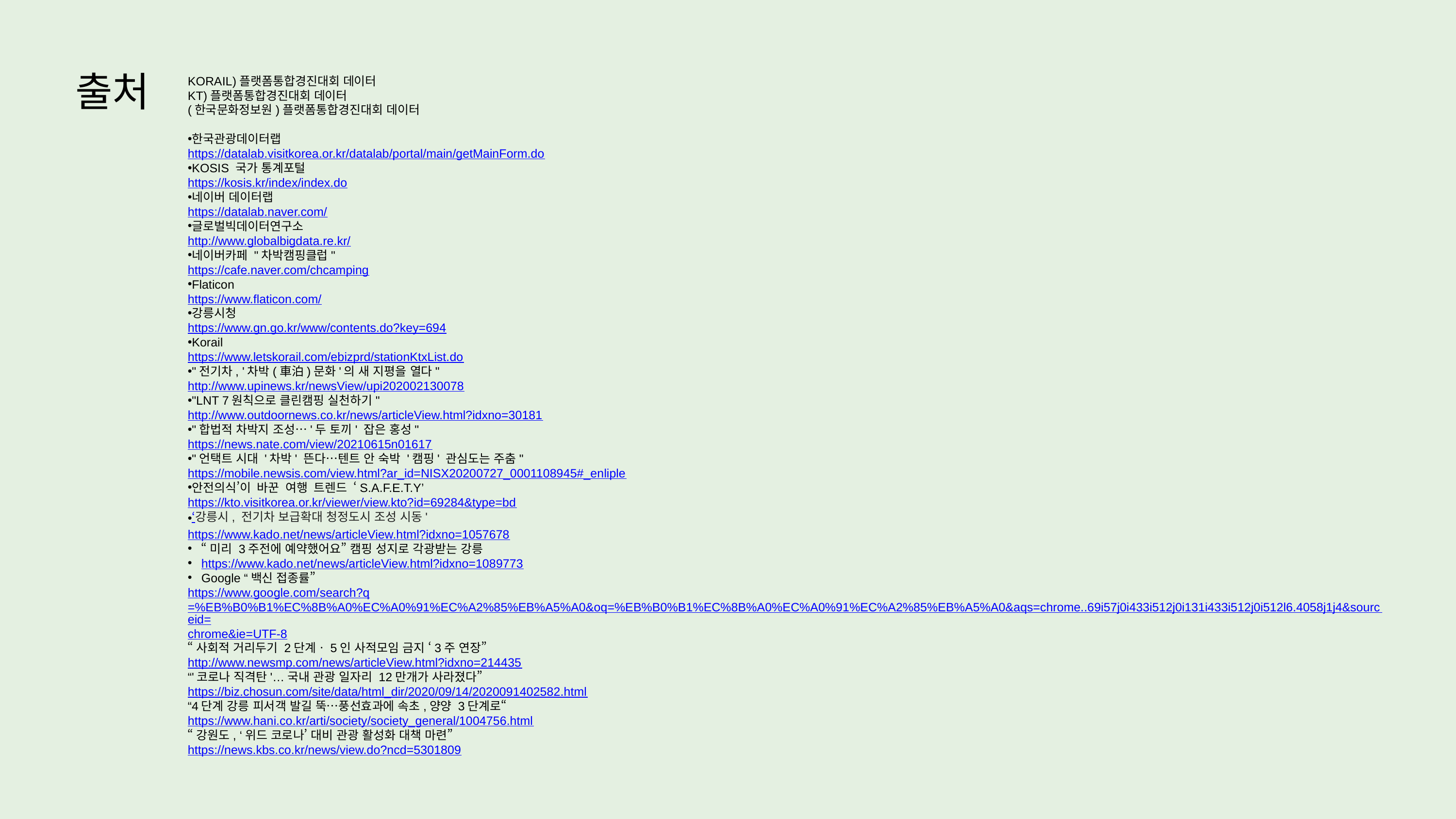

출처
KORAIL)플랫폼통합경진대회 데이터
KT)플랫폼통합경진대회 데이터
(한국문화정보원)플랫폼통합경진대회 데이터

한국관광데이터랩
https://datalab.visitkorea.or.kr/datalab/portal/main/getMainForm.do
KOSIS 국가 통계포털
https://kosis.kr/index/index.do
네이버 데이터랩
https://datalab.naver.com/
글로벌빅데이터연구소
http://www.globalbigdata.re.kr/
네이버카페 "차박캠핑클럽"
https://cafe.naver.com/chcamping
Flaticon
https://www.flaticon.com/
강릉시청
https://www.gn.go.kr/www/contents.do?key=694
Korail
https://www.letskorail.com/ebizprd/stationKtxList.do
"전기차, '차박(車泊)문화'의 새 지평을 열다"
http://www.upinews.kr/newsView/upi202002130078
"LNT 7원칙으로 클린캠핑 실천하기"
http://www.outdoornews.co.kr/news/articleView.html?idxno=30181
"합법적 차박지 조성…'두 토끼' 잡은 홍성"
https://news.nate.com/view/20210615n01617
"언택트 시대 '차박' 뜬다…텐트 안 숙박 '캠핑' 관심도는 주춤"
https://mobile.newsis.com/view.html?ar_id=NISX20200727_0001108945#_enliple
안전의식’이 바꾼 여행 트렌드 ‘S.A.F.E.T.Y’
https://kto.visitkorea.or.kr/viewer/view.kto?id=69284&type=bd
‘강릉시, 전기차 보급확대 청정도시 조성 시동'
https://www.kado.net/news/articleView.html?idxno=1057678
“미리 3주전에 예약했어요” 캠핑 성지로 각광받는 강릉
https://www.kado.net/news/articleView.html?idxno=1089773
Google “백신 접종률”
https://www.google.com/search?q=%EB%B0%B1%EC%8B%A0%EC%A0%91%EC%A2%85%EB%A5%A0&oq=%EB%B0%B1%EC%8B%A0%EC%A0%91%EC%A2%85%EB%A5%A0&aqs=chrome..69i57j0i433i512j0i131i433i512j0i512l6.4058j1j4&sourceid=chrome&ie=UTF-8
“사회적 거리두기 2단계ㆍ5인 사적모임 금지 ‘3주 연장”
http://www.newsmp.com/news/articleView.html?idxno=214435
“'코로나 직격탄'…국내 관광 일자리 12만개가 사라졌다”
https://biz.chosun.com/site/data/html_dir/2020/09/14/2020091402582.html
“4단계 강릉 피서객 발길 뚝…풍선효과에 속초,양양 3단계로“
https://www.hani.co.kr/arti/society/society_general/1004756.html
“강원도, ‘위드 코로나’ 대비 관광 활성화 대책 마련”
https://news.kbs.co.kr/news/view.do?ncd=5301809